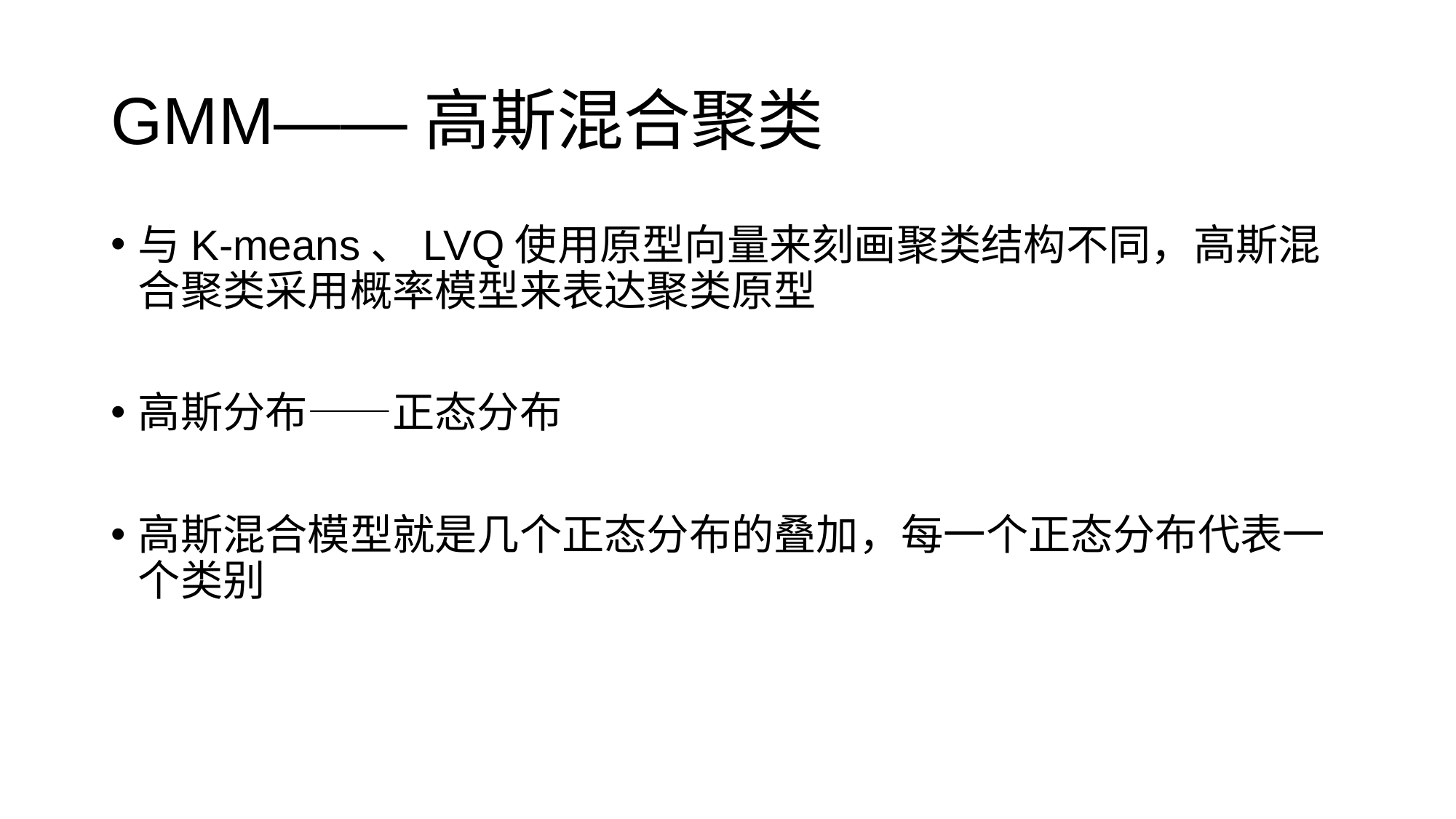

# GMM——高斯混合聚类
与K-means、LVQ使用原型向量来刻画聚类结构不同，高斯混合聚类采用概率模型来表达聚类原型

高斯分布——正态分布

高斯混合模型就是几个正态分布的叠加，每一个正态分布代表一个类别